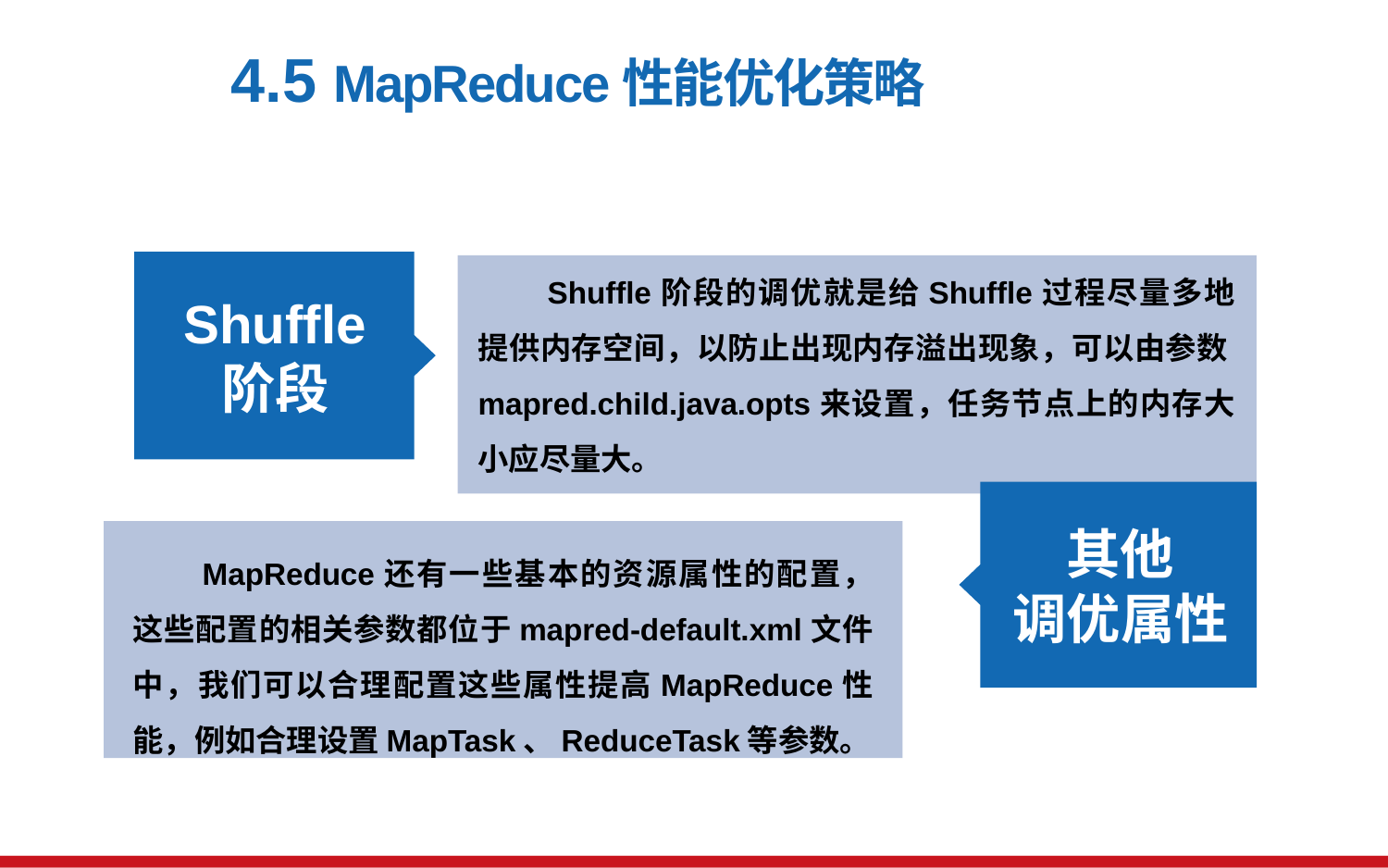

4.5 MapReduce性能优化策略
Shuffle阶段的调优就是给Shuffle过程尽量多地提供内存空间，以防止出现内存溢出现象，可以由参数mapred.child.java.opts来设置，任务节点上的内存大小应尽量大。

Shuffle
阶段

其他
调优属性

MapReduce还有一些基本的资源属性的配置，这些配置的相关参数都位于mapred-default.xml文件中，我们可以合理配置这些属性提高MapReduce性能，例如合理设置MapTask、ReduceTask等参数。